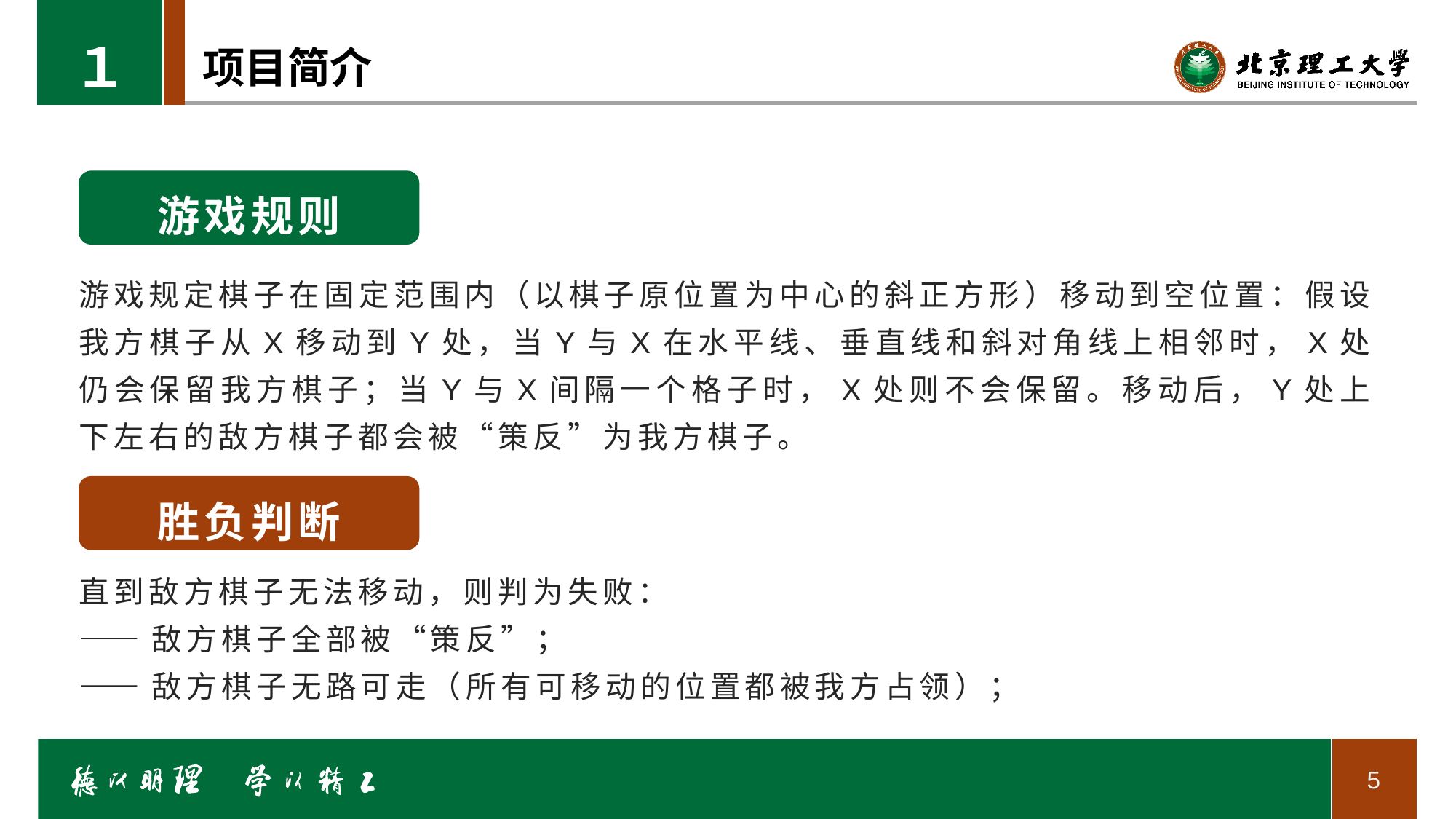

１
# 项目简介
游戏规则
游戏规定棋子在固定范围内（以棋子原位置为中心的斜正方形）移动到空位置：假设我方棋子从X移动到Y处，当Y与X在水平线、垂直线和斜对角线上相邻时，X处仍会保留我方棋子；当Y与X间隔一个格子时，X处则不会保留。移动后，Y处上下左右的敌方棋子都会被“策反”为我方棋子。
胜负判断
直到敌方棋子无法移动，则判为失败：
——敌方棋子全部被“策反”；
——敌方棋子无路可走（所有可移动的位置都被我方占领）；